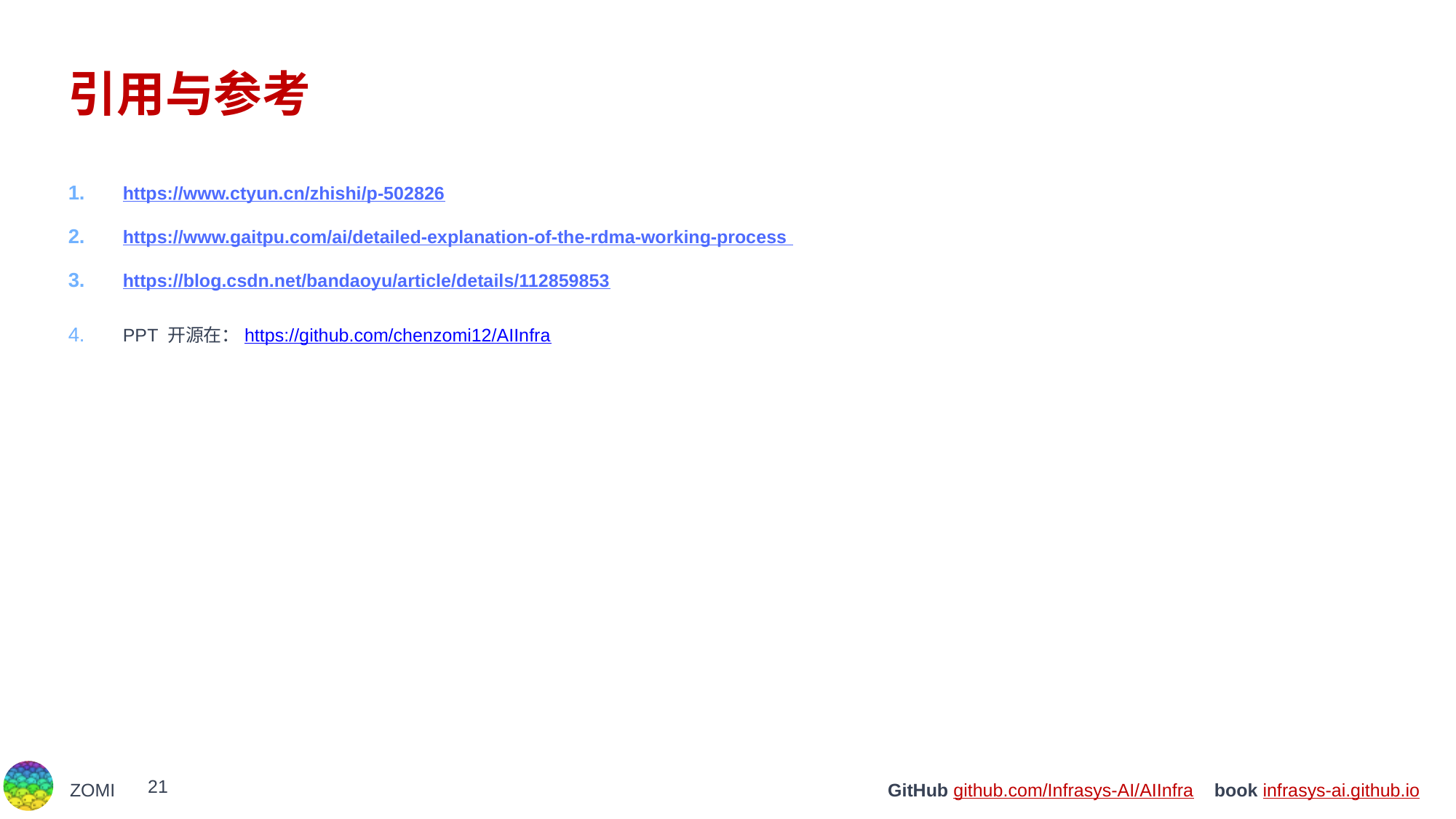

# 引用与参考

https://www.ctyun.cn/zhishi/p-502826

https://www.gaitpu.com/ai/detailed-explanation-of-the-rdma-working-process

https://blog.csdn.net/bandaoyu/article/details/112859853

PPT 开源在：https://github.com/chenzomi12/AIInfra